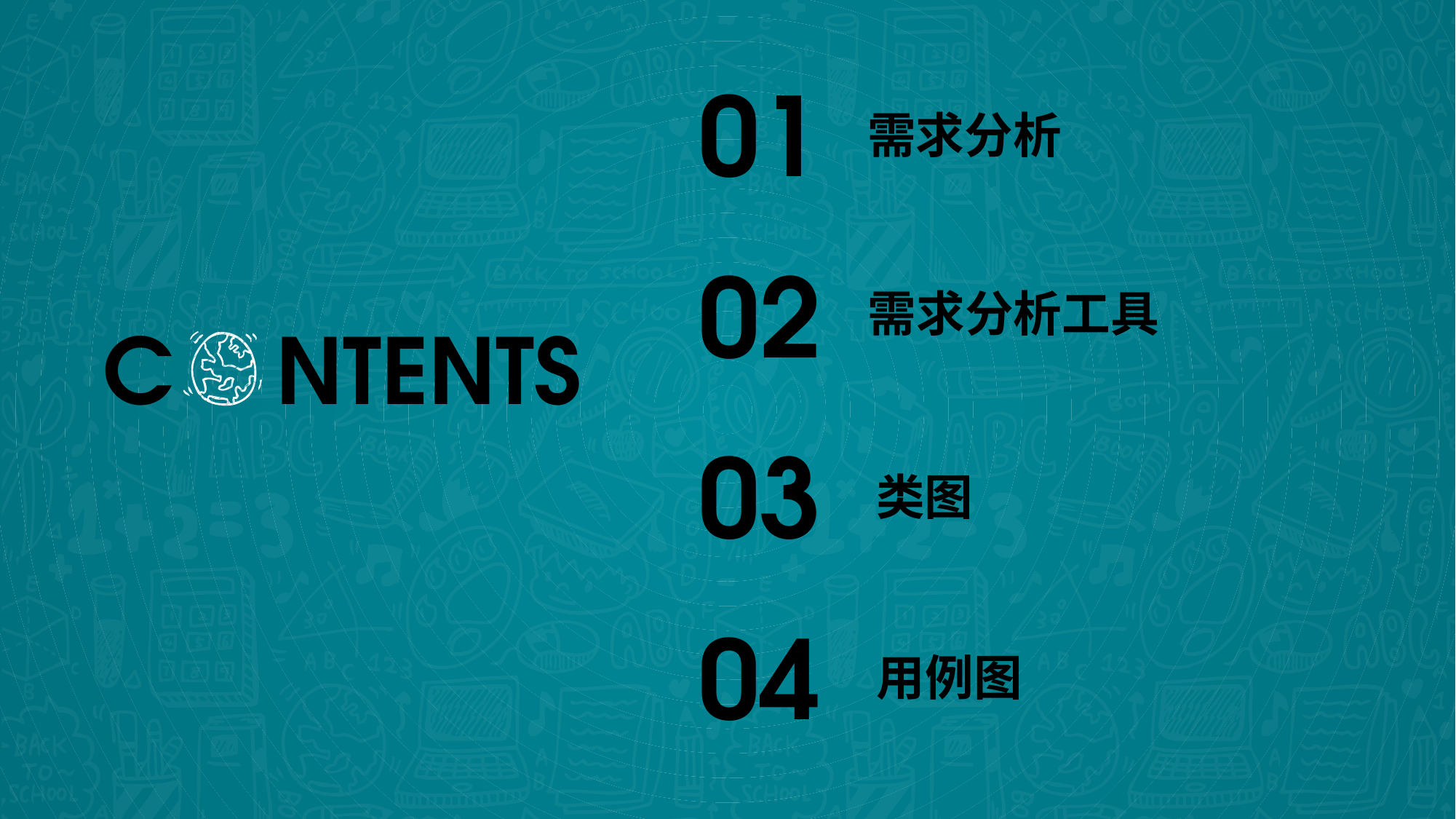

01
需求分析
02
需求分析工具
C    NTENTS

03
类图
04
用例图